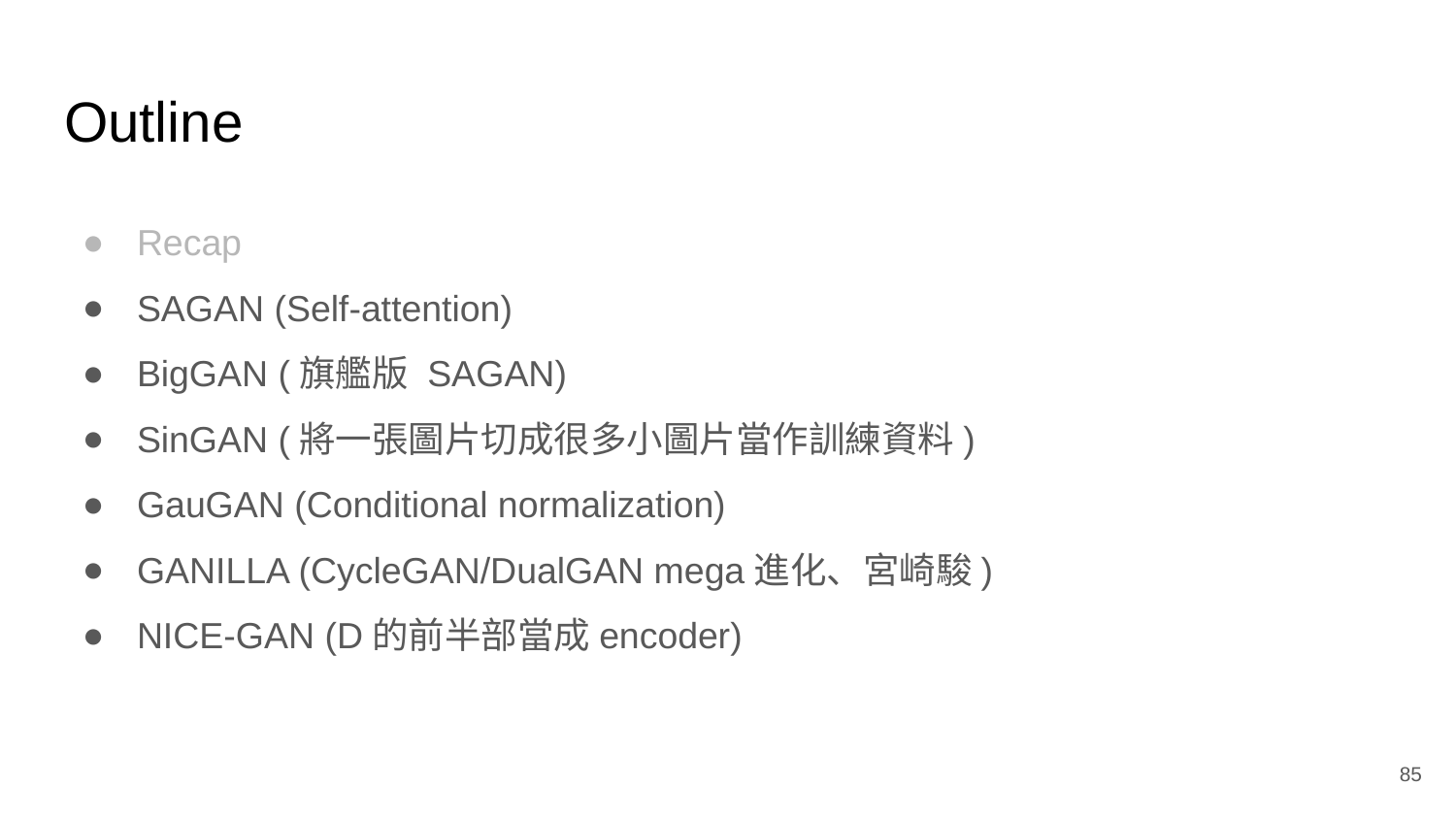

# Outline
Recap
SAGAN (Self-attention)
BigGAN (旗艦版 SAGAN)
SinGAN (將一張圖片切成很多小圖片當作訓練資料)
GauGAN (Conditional normalization)
GANILLA (CycleGAN/DualGAN mega進化、宮崎駿)
NICE-GAN (D的前半部當成encoder)
85